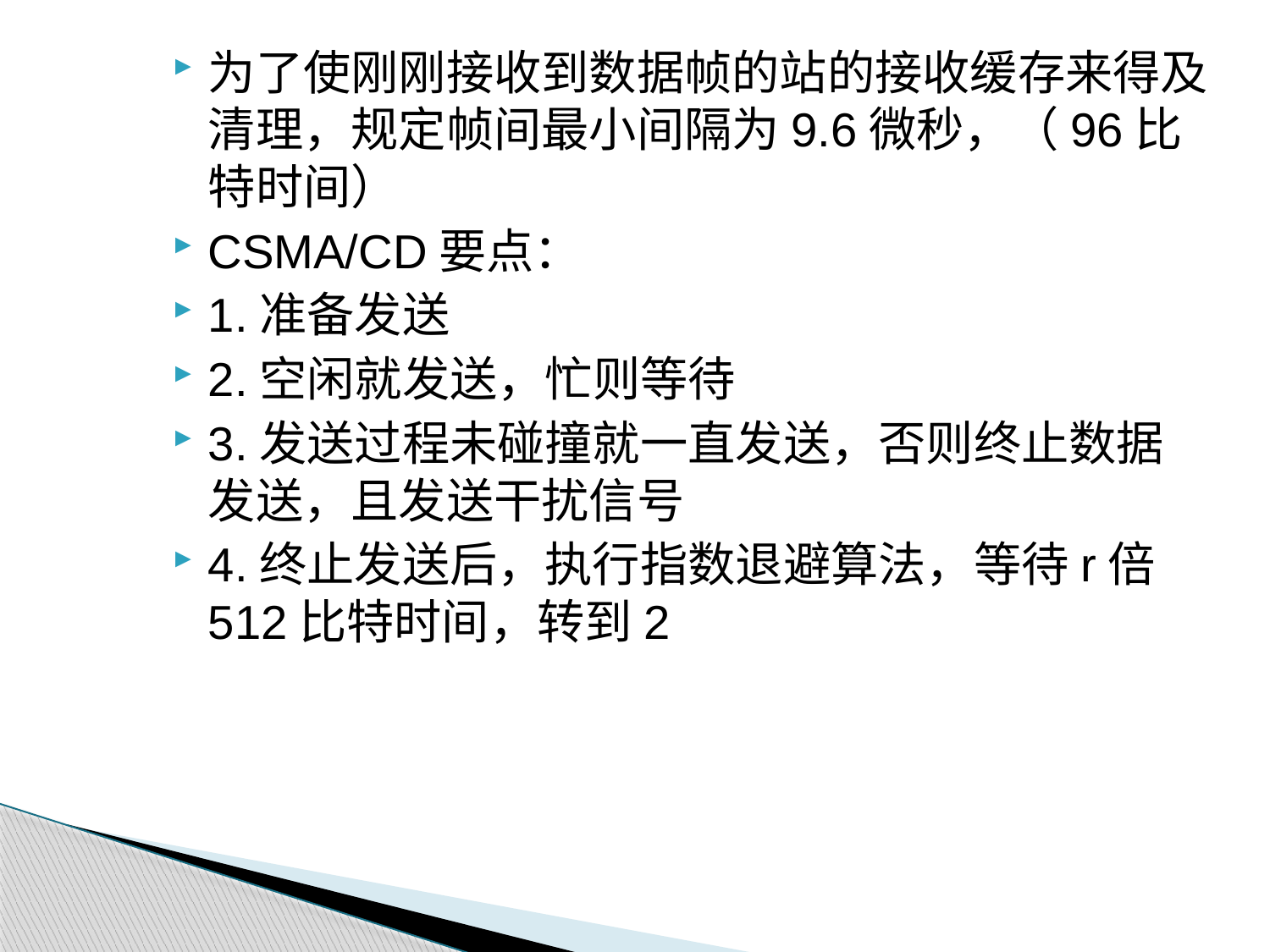

为了使刚刚接收到数据帧的站的接收缓存来得及清理，规定帧间最小间隔为9.6微秒，（96比特时间）
CSMA/CD要点：
1.准备发送
2.空闲就发送，忙则等待
3.发送过程未碰撞就一直发送，否则终止数据发送，且发送干扰信号
4.终止发送后，执行指数退避算法，等待r倍512比特时间，转到2
#
56